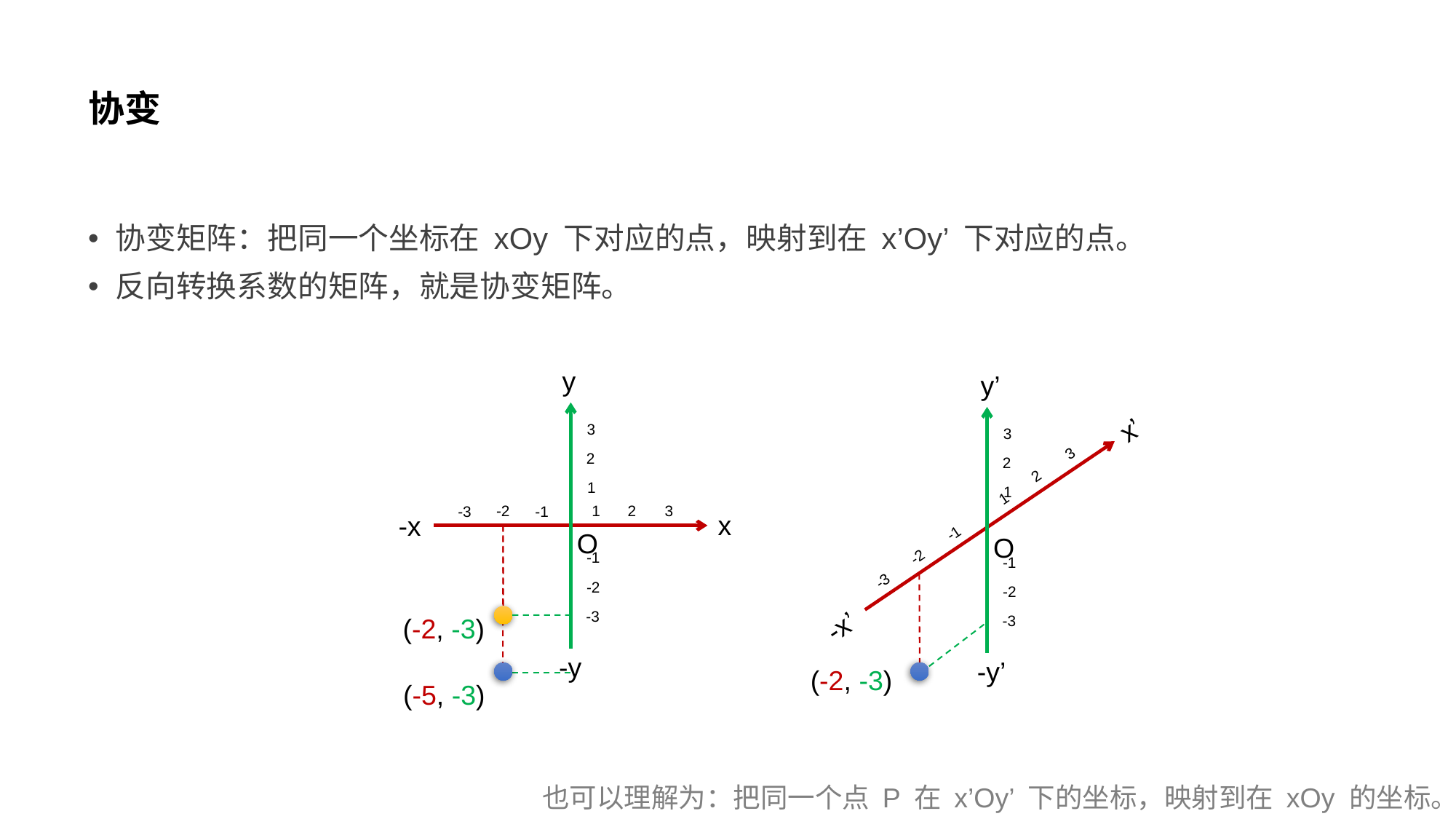

# 协变
协变矩阵：把同一个坐标在 xOy 下对应的点，映射到在 x’Oy’ 下对应的点。
反向转换系数的矩阵，就是协变矩阵。
y
3
2
1
-1
-2
-3
-y
y’
3
2
1
-1
-2
-3
-y’
2
-2
1
3
-3
-1
x
-x
2
-2
1
3
-3
-1
x’
-x’
O
O
(-2, -3)

(-2, -3)

(-5, -3)
也可以理解为：把同一个点 P 在 x’Oy’ 下的坐标，映射到在 xOy 的坐标。